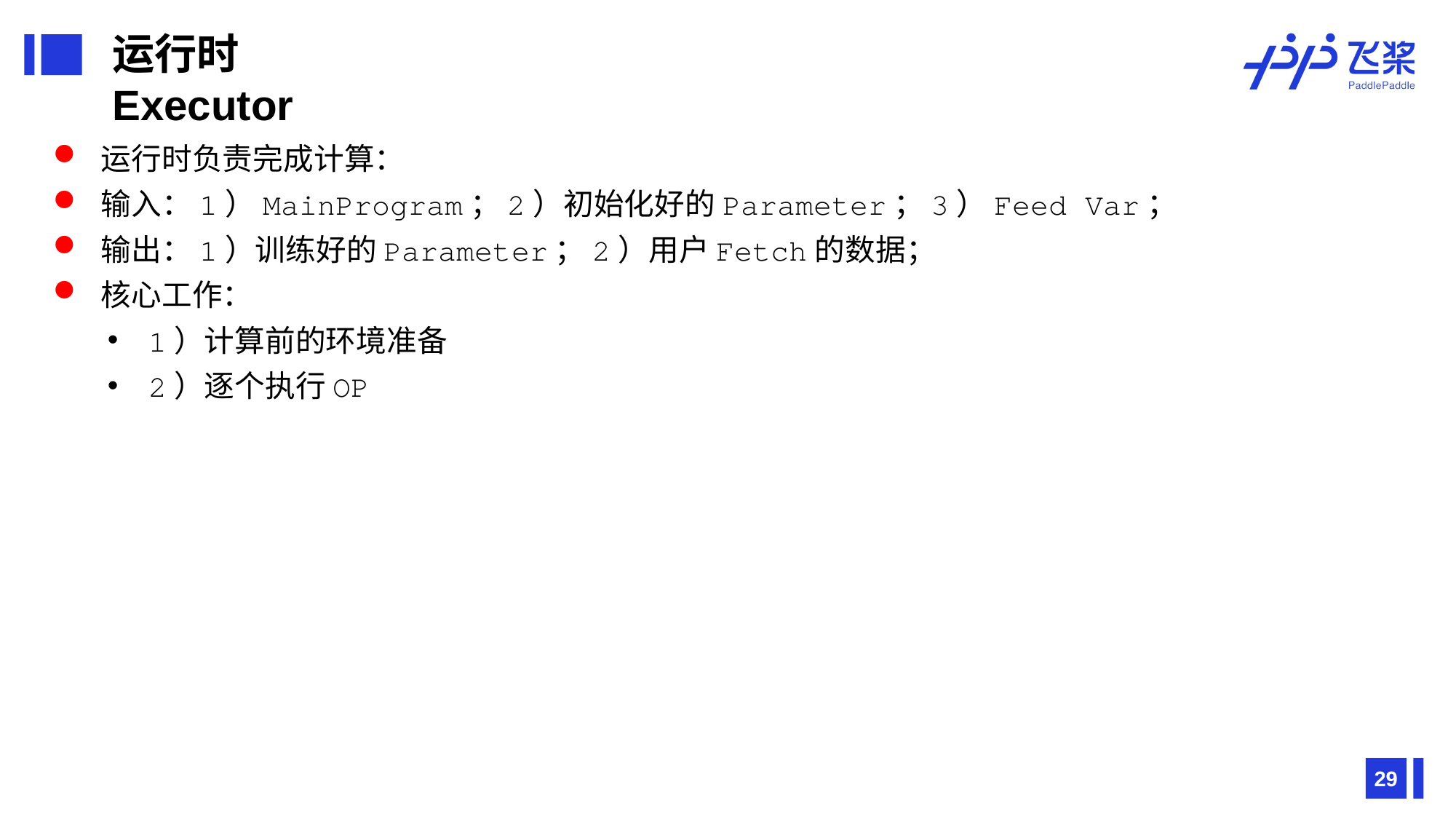

运行时Executor
 运行时负责完成计算：
 输入：1）MainProgram；2）初始化好的Parameter；3）Feed Var；
 输出：1）训练好的Parameter；2）用户Fetch的数据；
 核心工作：
1）计算前的环境准备
2）逐个执行OP
29